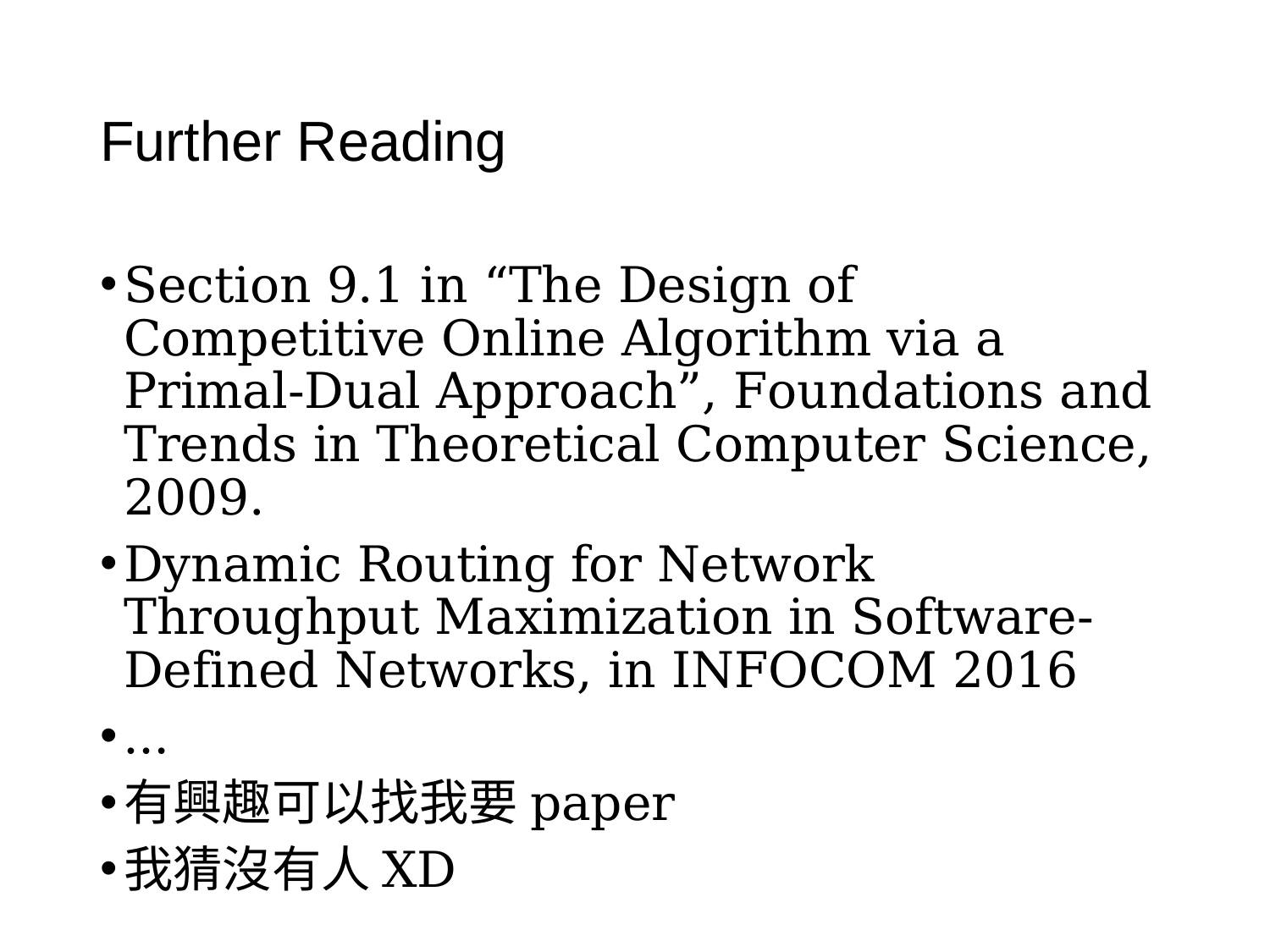

# Further Reading
Section 9.1 in “The Design of Competitive Online Algorithm via a Primal-Dual Approach”, Foundations and Trends in Theoretical Computer Science, 2009.
Dynamic Routing for Network Throughput Maximization in Software-Defined Networks, in INFOCOM 2016
…
有興趣可以找我要paper
我猜沒有人XD